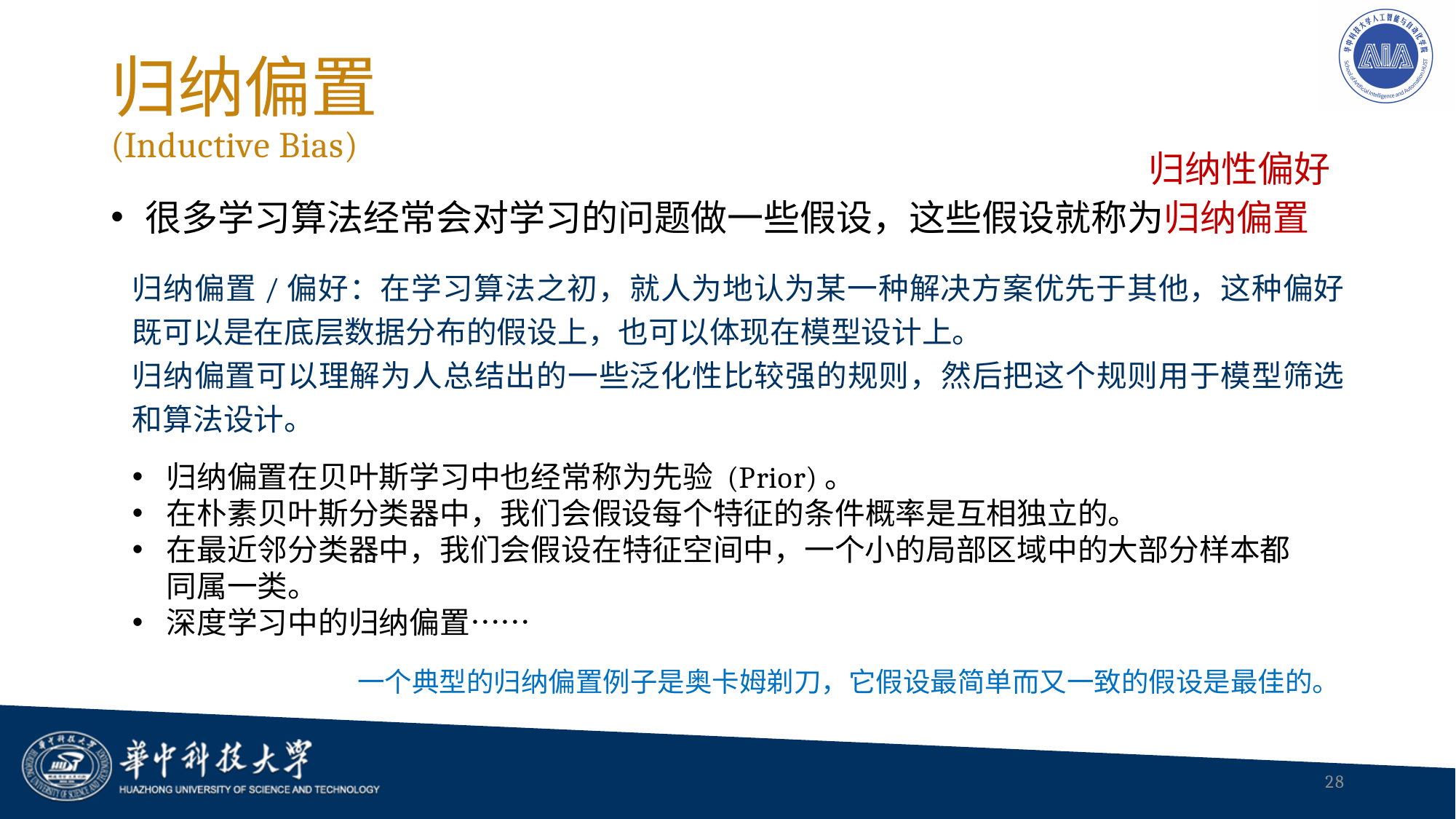

# 归纳偏置 (Inductive Bias)
归纳性偏好
很多学习算法经常会对学习的问题做一些假设，这些假设就称为归纳偏置
归纳偏置/偏好：在学习算法之初，就人为地认为某一种解决方案优先于其他，这种偏好既可以是在底层数据分布的假设上，也可以体现在模型设计上。
归纳偏置可以理解为人总结出的一些泛化性比较强的规则，然后把这个规则用于模型筛选和算法设计。

归纳偏置在贝叶斯学习中也经常称为先验 (Prior)。
在朴素贝叶斯分类器中，我们会假设每个特征的条件概率是互相独立的。
在最近邻分类器中，我们会假设在特征空间中，一个小的局部区域中的大部分样本都同属一类。
深度学习中的归纳偏置……
一个典型的归纳偏置例子是奥卡姆剃刀，它假设最简单而又一致的假设是最佳的。
28